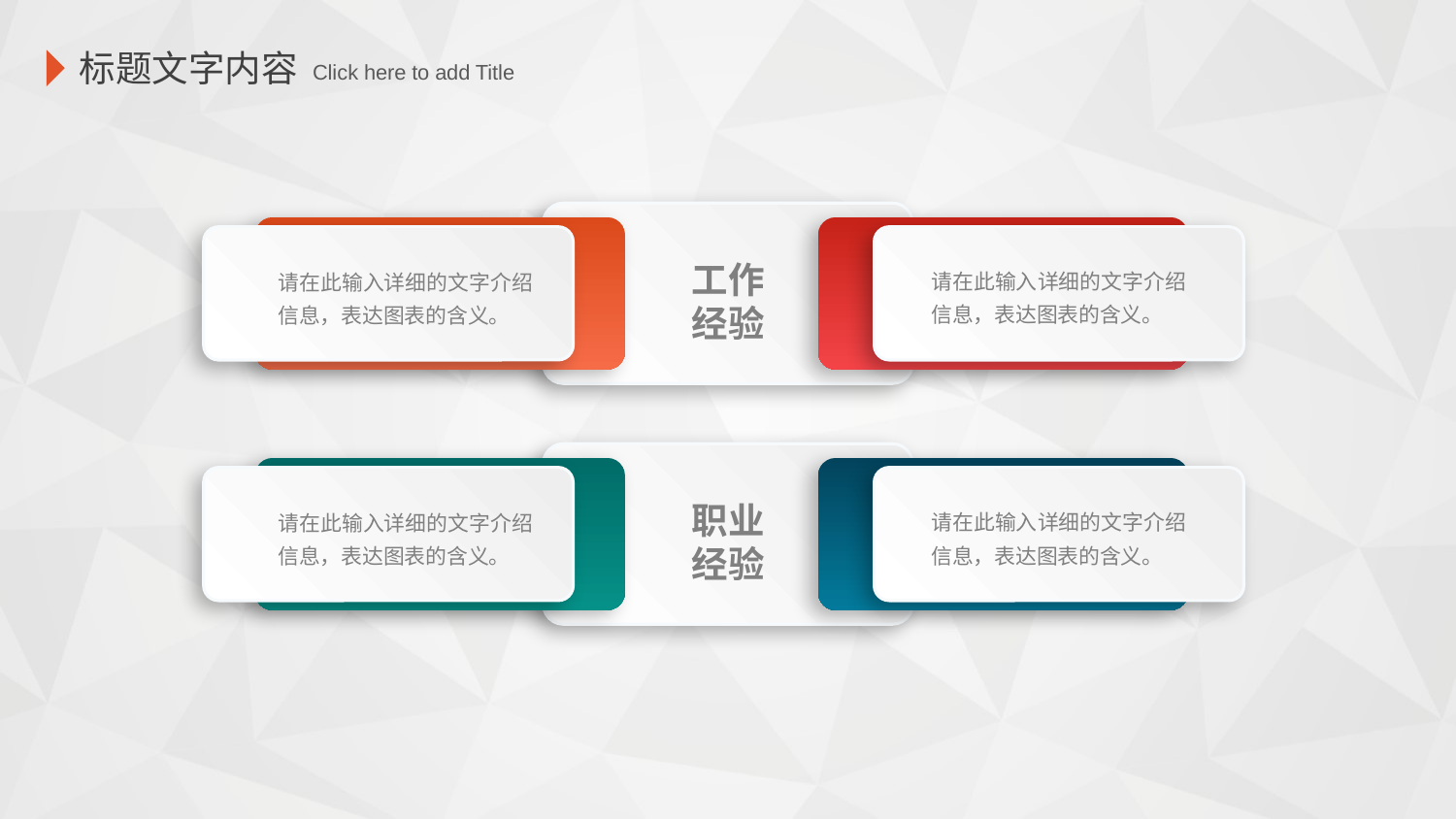

标题文字内容
  Click here to add Title

工作
经验
请在此输入详细的文字介绍信息，表达图表的含义。
请在此输入详细的文字介绍信息，表达图表的含义。

职业
经验
请在此输入详细的文字介绍信息，表达图表的含义。
请在此输入详细的文字介绍信息，表达图表的含义。